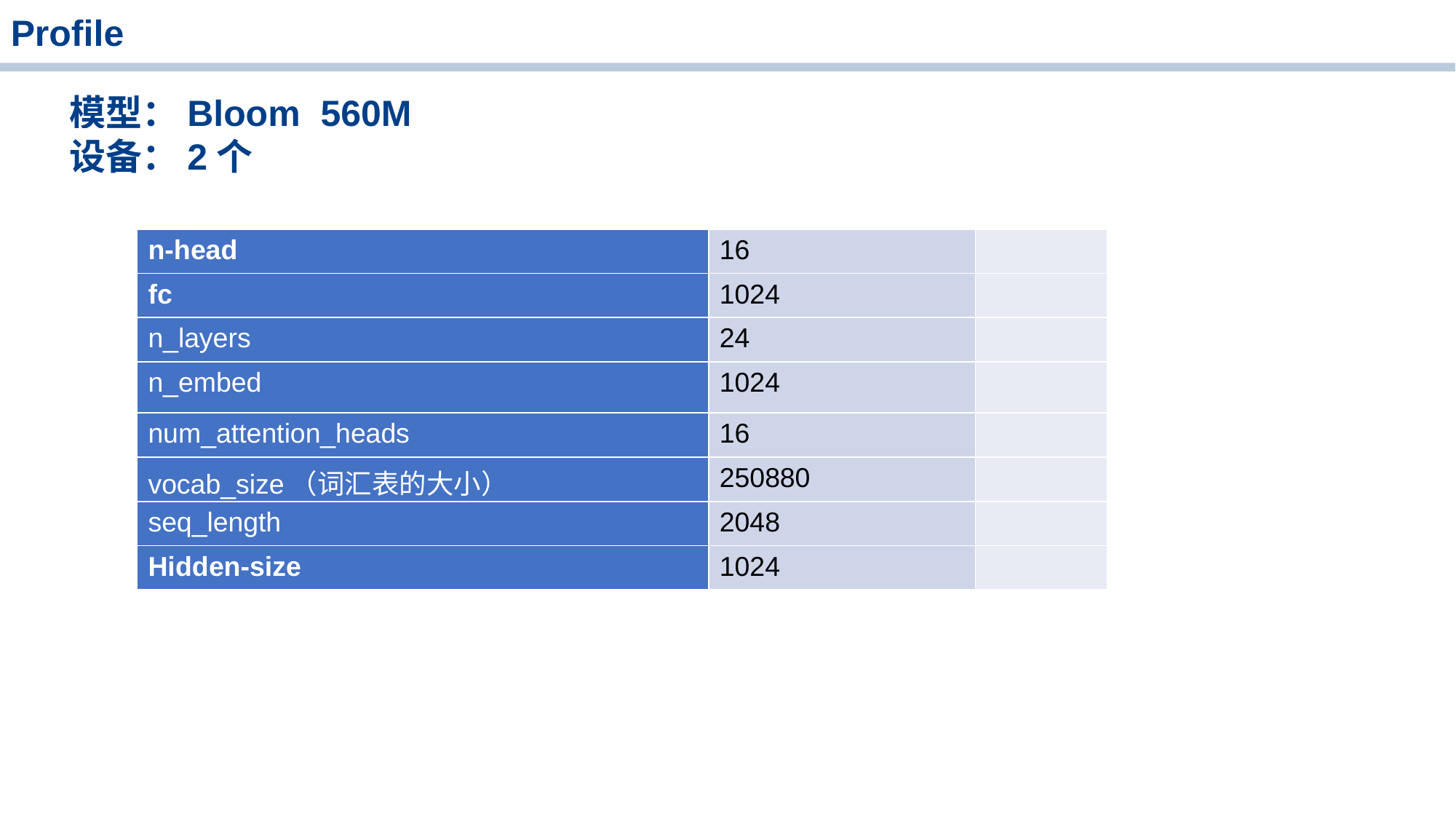

Profile

 模型：Bloom  560M
 设备：2个
| n-head | 16 |  |
| --- | --- | --- |
| fc | 1024 |  |
| n\_layers | 24 |  |
| n\_embed | 1024 |  |
| num\_attention\_heads | 16 |  |
| vocab\_size（词汇表的大小） | 250880 |  |
| seq\_length | 2048 |  |
| Hidden-size | 1024 |  |